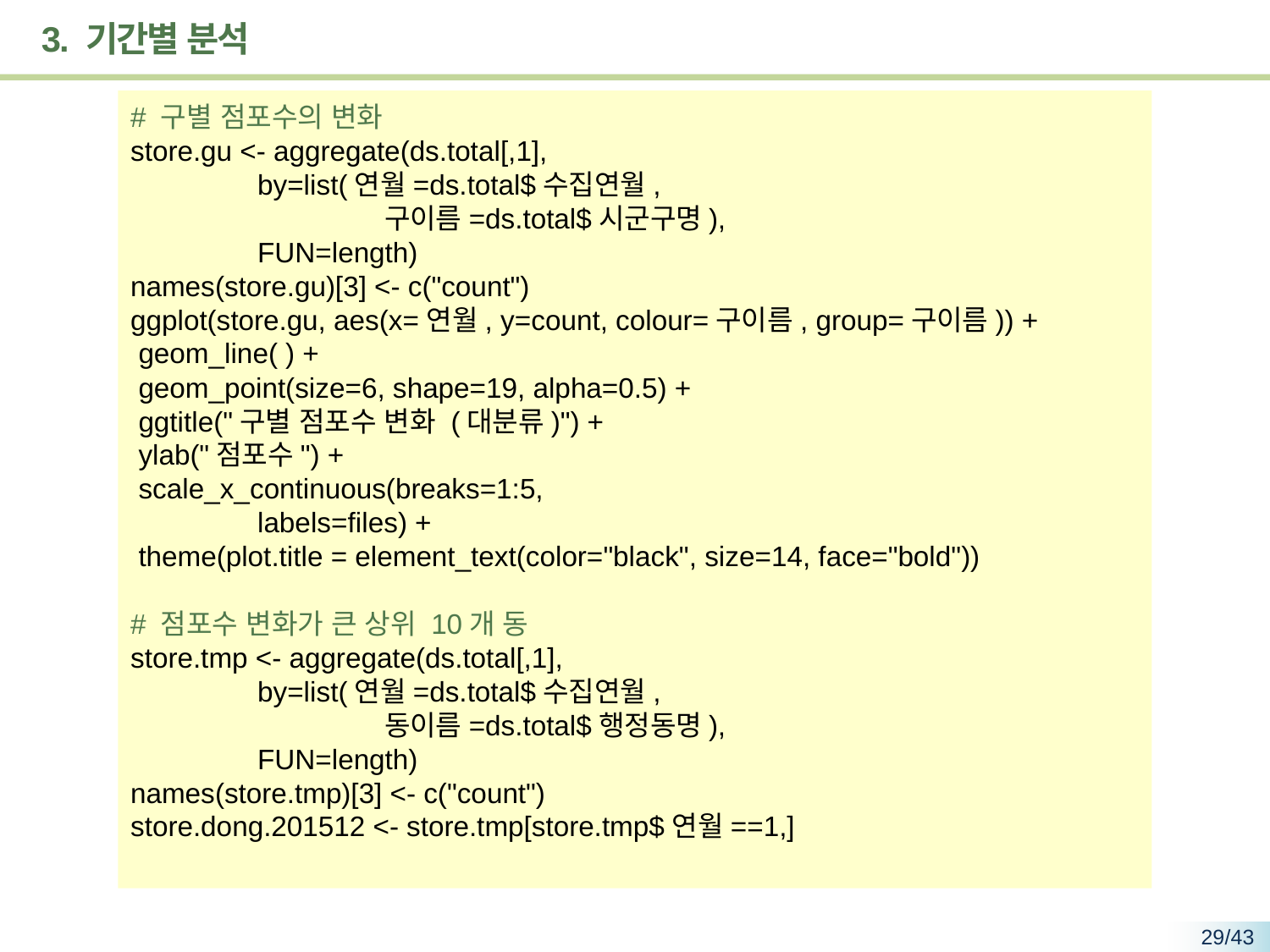

# 3. 기간별 분석

# 구별 점포수의 변화
store.gu <- aggregate(ds.total[,1],
 	by=list(연월=ds.total$수집연월,
 		구이름=ds.total$시군구명),
 	FUN=length)
names(store.gu)[3] <- c("count")
ggplot(store.gu, aes(x=연월, y=count, colour=구이름, group=구이름)) +
 geom_line( ) +
 geom_point(size=6, shape=19, alpha=0.5) +
 ggtitle("구별 점포수 변화 (대분류)") +
 ylab("점포수") +
 scale_x_continuous(breaks=1:5,
 	labels=files) +
 theme(plot.title = element_text(color="black", size=14, face="bold"))

# 점포수 변화가 큰 상위 10개 동
store.tmp <- aggregate(ds.total[,1],
 	by=list(연월=ds.total$수집연월,
 		동이름=ds.total$행정동명),
 	FUN=length)
names(store.tmp)[3] <- c("count")
store.dong.201512 <- store.tmp[store.tmp$연월==1,]